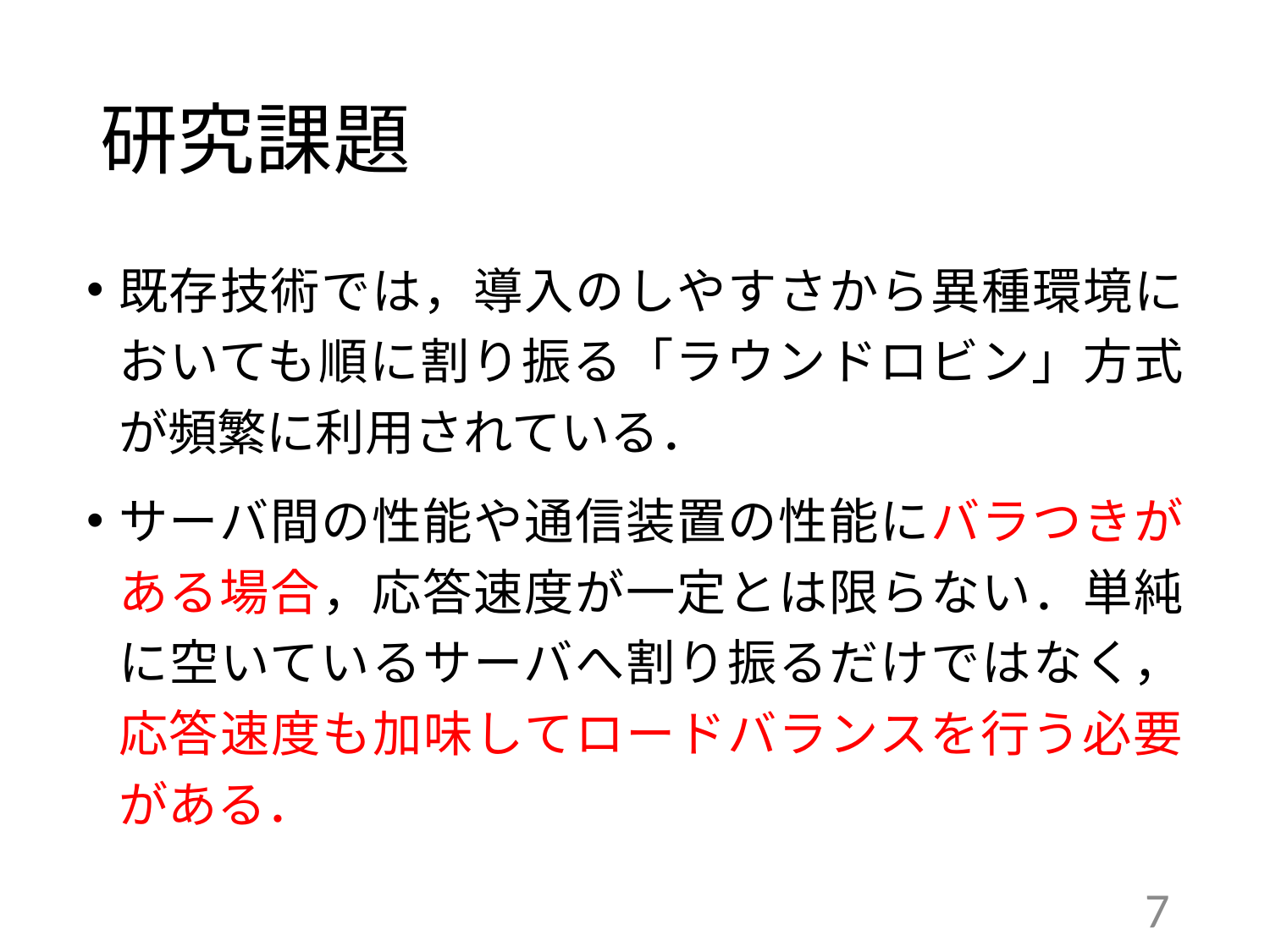

# 研究課題
既存技術では，導入のしやすさから異種環境においても順に割り振る「ラウンドロビン」方式が頻繁に利用されている．
サーバ間の性能や通信装置の性能にバラつきがある場合，応答速度が一定とは限らない．単純に空いているサーバへ割り振るだけではなく，応答速度も加味してロードバランスを行う必要がある．
7